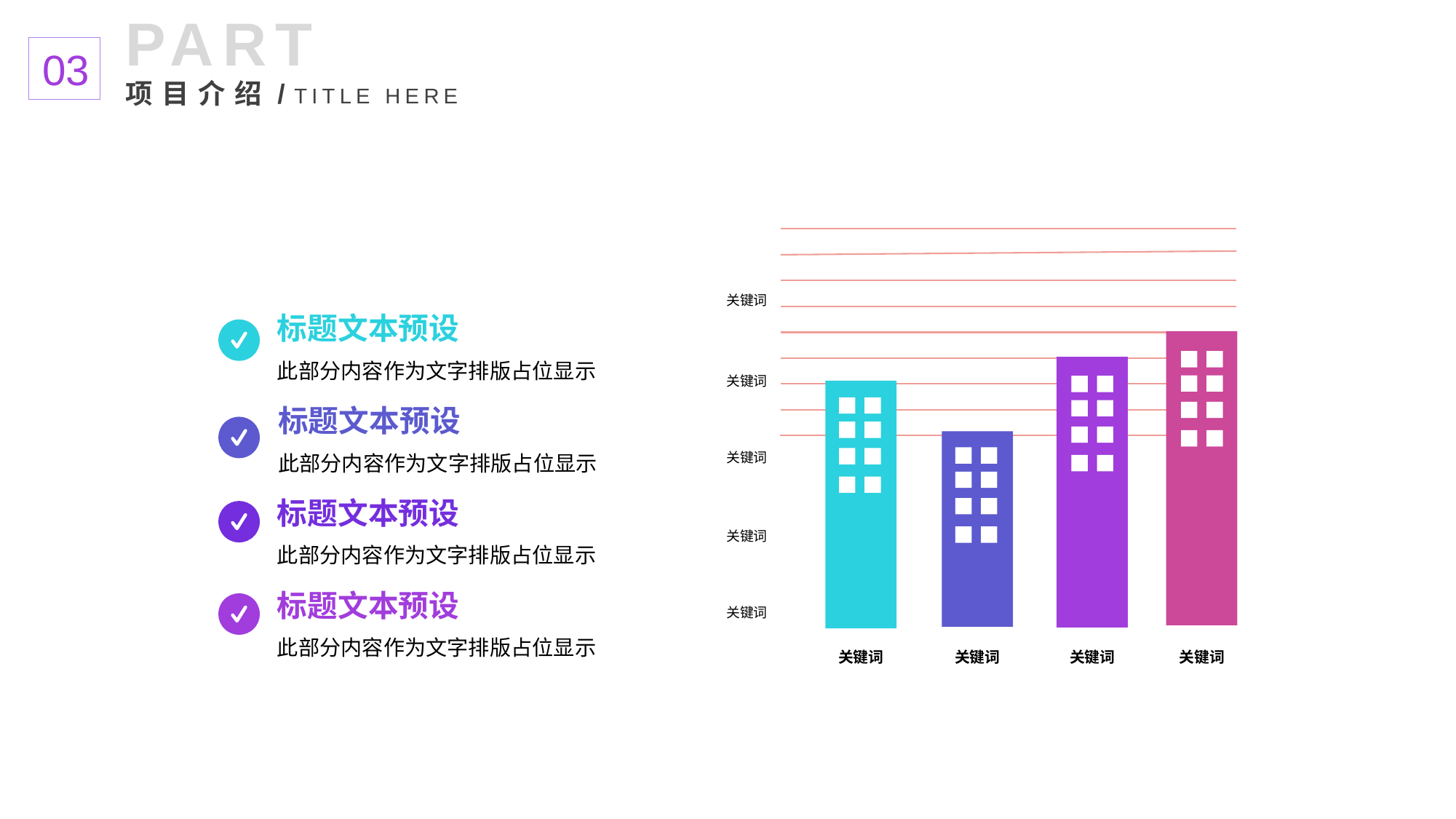

PART
项目介绍/TITLE HERE
03
关键词
关键词
关键词
关键词
关键词

关键词
关键词
关键词
关键词
标题文本预设
此部分内容作为文字排版占位显示

标题文本预设
此部分内容作为文字排版占位显示

标题文本预设
此部分内容作为文字排版占位显示

标题文本预设
此部分内容作为文字排版占位显示